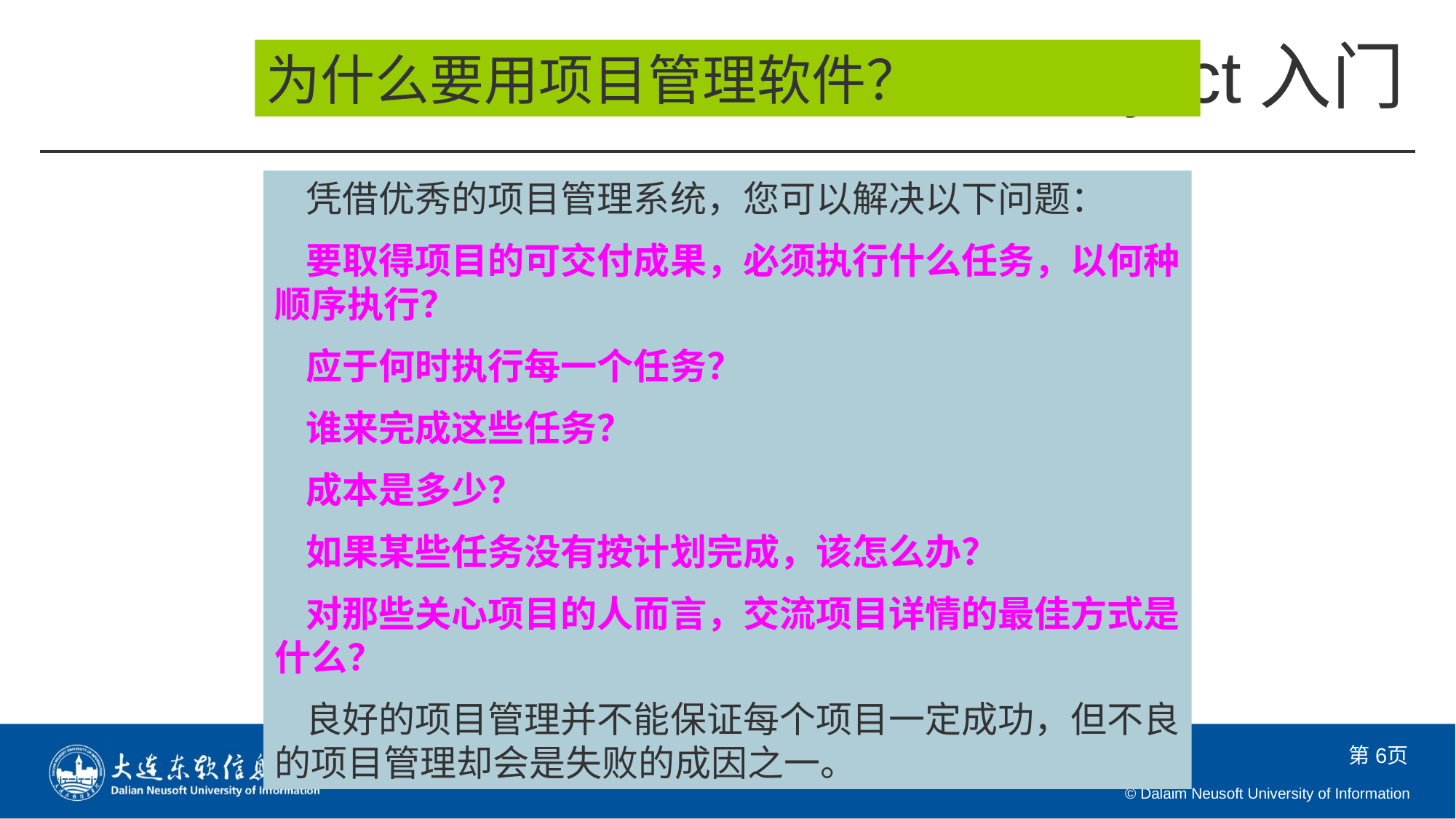

为什么要用项目管理软件？
凭借优秀的项目管理系统，您可以解决以下问题：
要取得项目的可交付成果，必须执行什么任务，以何种顺序执行？
应于何时执行每一个任务？
谁来完成这些任务？
成本是多少？
如果某些任务没有按计划完成，该怎么办？
对那些关心项目的人而言，交流项目详情的最佳方式是什么？
良好的项目管理并不能保证每个项目一定成功，但不良的项目管理却会是失败的成因之一。